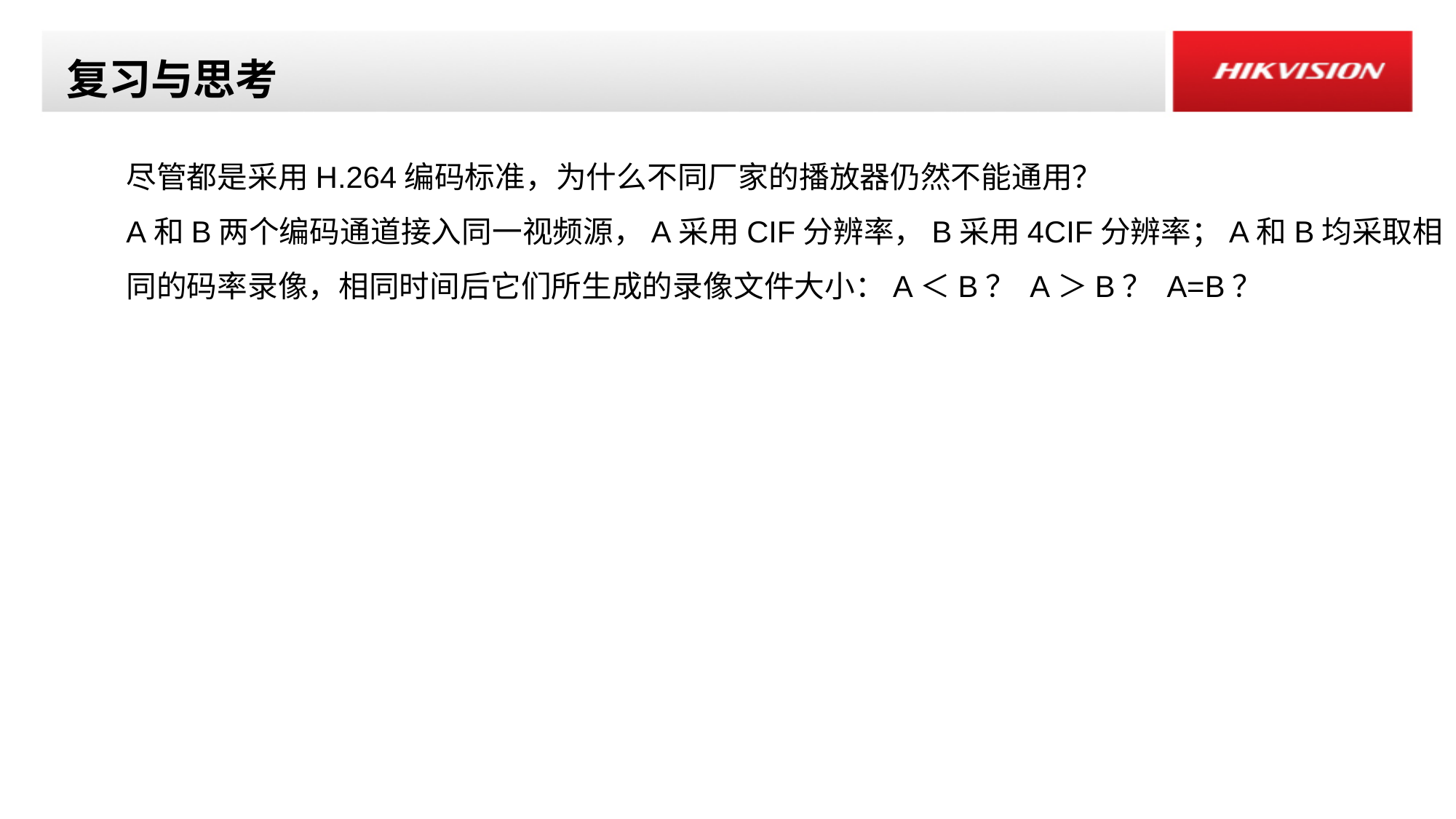

复习与思考
尽管都是采用H.264编码标准，为什么不同厂家的播放器仍然不能通用？
A和B两个编码通道接入同一视频源，A采用CIF分辨率，B采用4CIF分辨率；A和B均采取相同的码率录像，相同时间后它们所生成的录像文件大小：A＜B？ A＞B？ A=B？